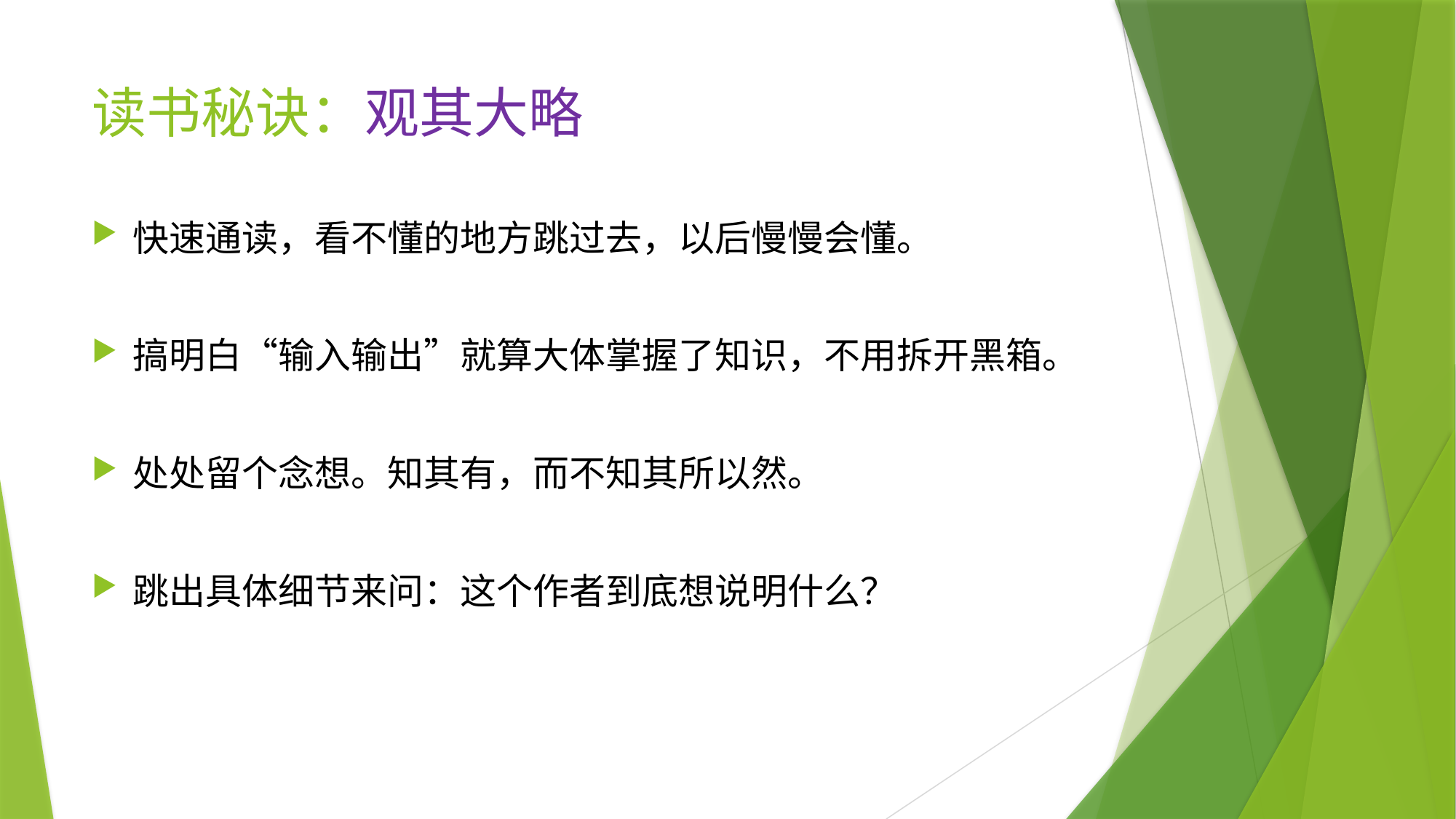

# 读书秘诀：观其大略
快速通读，看不懂的地方跳过去，以后慢慢会懂。

搞明白“输入输出”就算大体掌握了知识，不用拆开黑箱。

处处留个念想。知其有，而不知其所以然。

跳出具体细节来问：这个作者到底想说明什么？